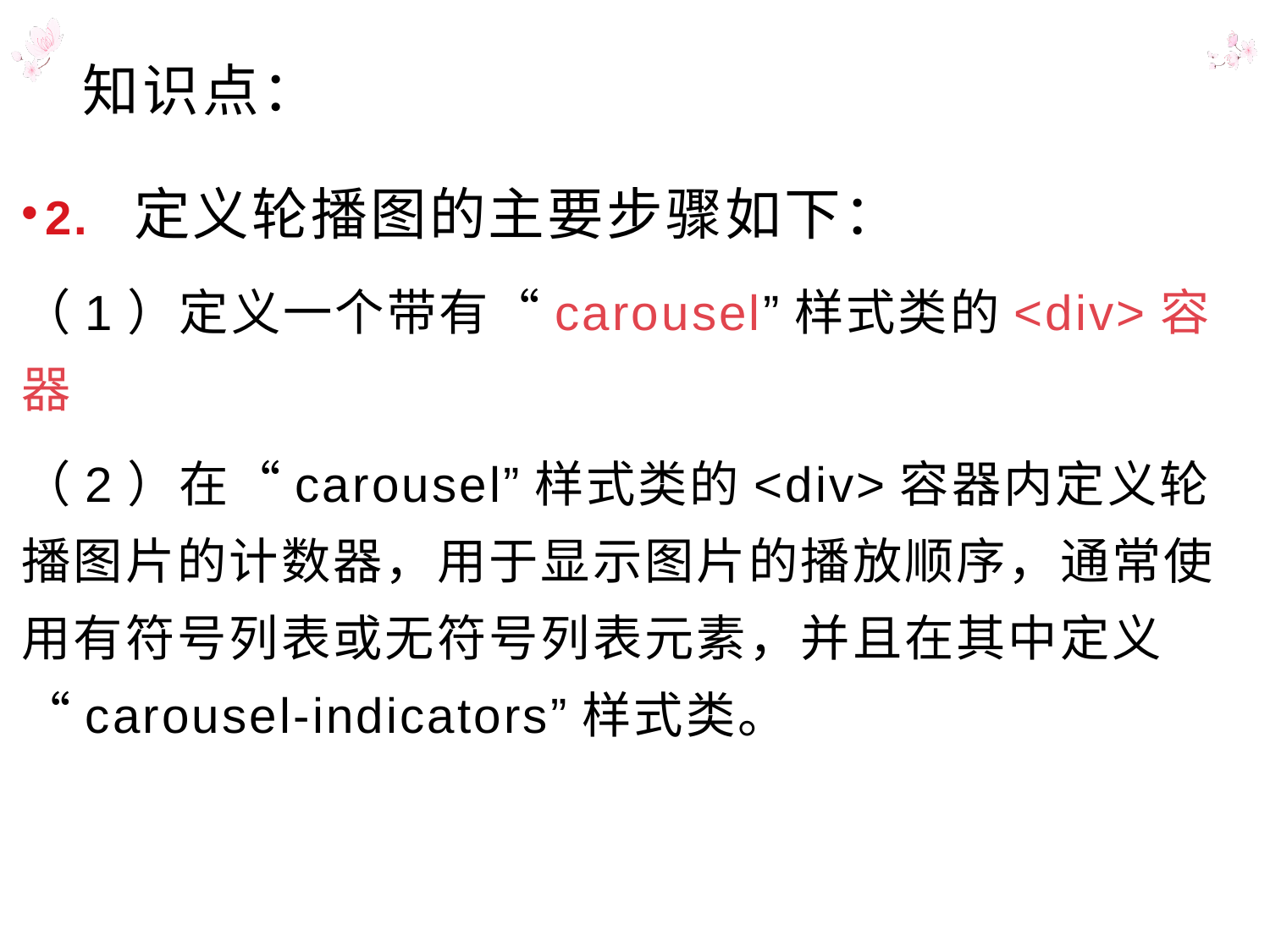

# 知识点：
2.  定义轮播图的主要步骤如下：
（1）定义一个带有“carousel”样式类的<div>容器
（2）在“carousel”样式类的<div>容器内定义轮播图片的计数器，用于显示图片的播放顺序，通常使用有符号列表或无符号列表元素，并且在其中定义“carousel-indicators”样式类。